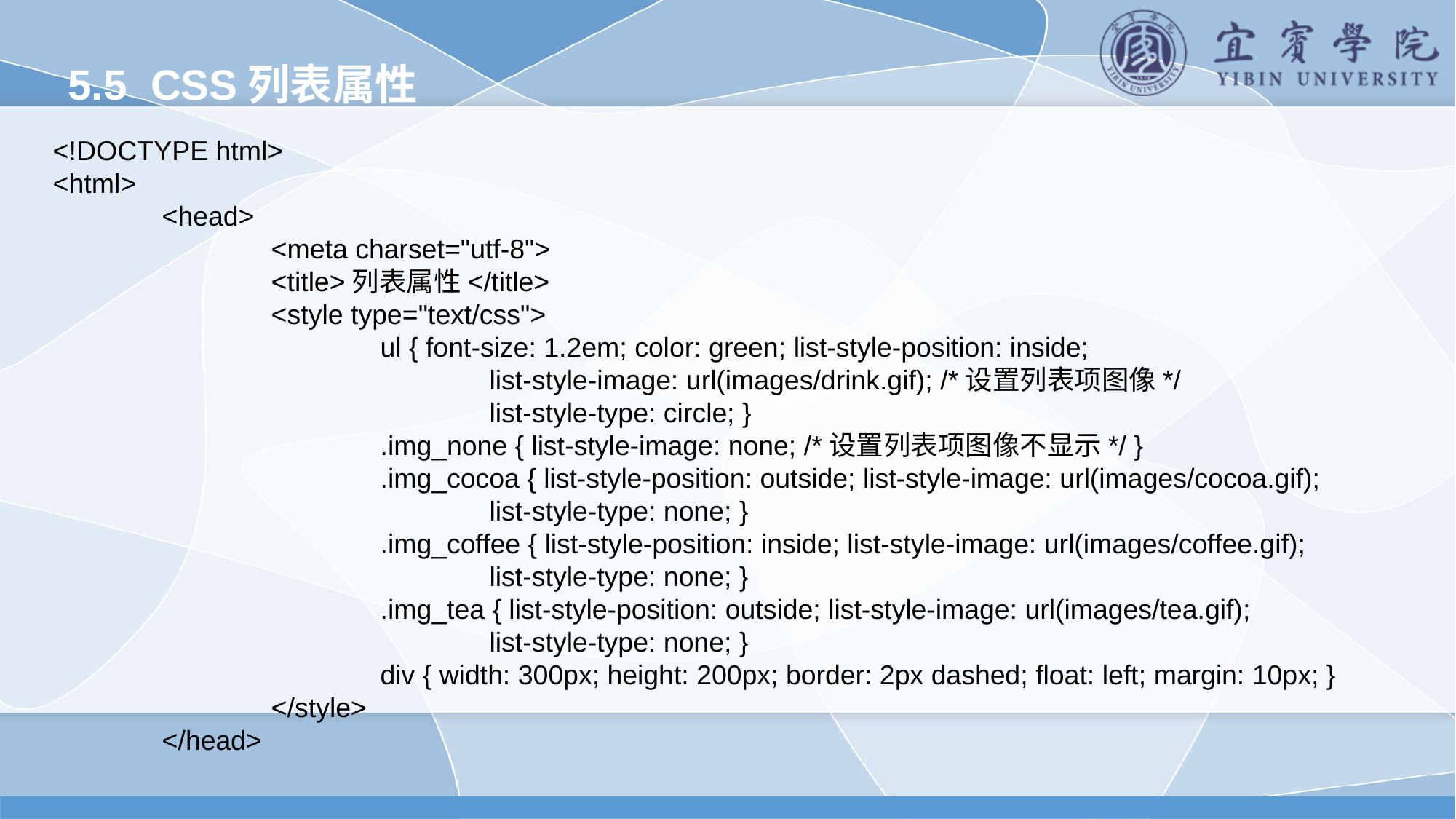

5.5  CSS列表属性
<!DOCTYPE html>
<html>
	<head>
		<meta charset="utf-8">
		<title>列表属性</title>
		<style type="text/css">
			ul { font-size: 1.2em; color: green; list-style-position: inside;
				list-style-image: url(images/drink.gif); /*设置列表项图像*/
				list-style-type: circle; }
			.img_none { list-style-image: none; /*设置列表项图像不显示*/ }
			.img_cocoa { list-style-position: outside; list-style-image: url(images/cocoa.gif);
				list-style-type: none; }
			.img_coffee { list-style-position: inside; list-style-image: url(images/coffee.gif);
				list-style-type: none; }
			.img_tea { list-style-position: outside; list-style-image: url(images/tea.gif);
				list-style-type: none; }
			div { width: 300px; height: 200px; border: 2px dashed; float: left; margin: 10px; }
		</style>
	</head>